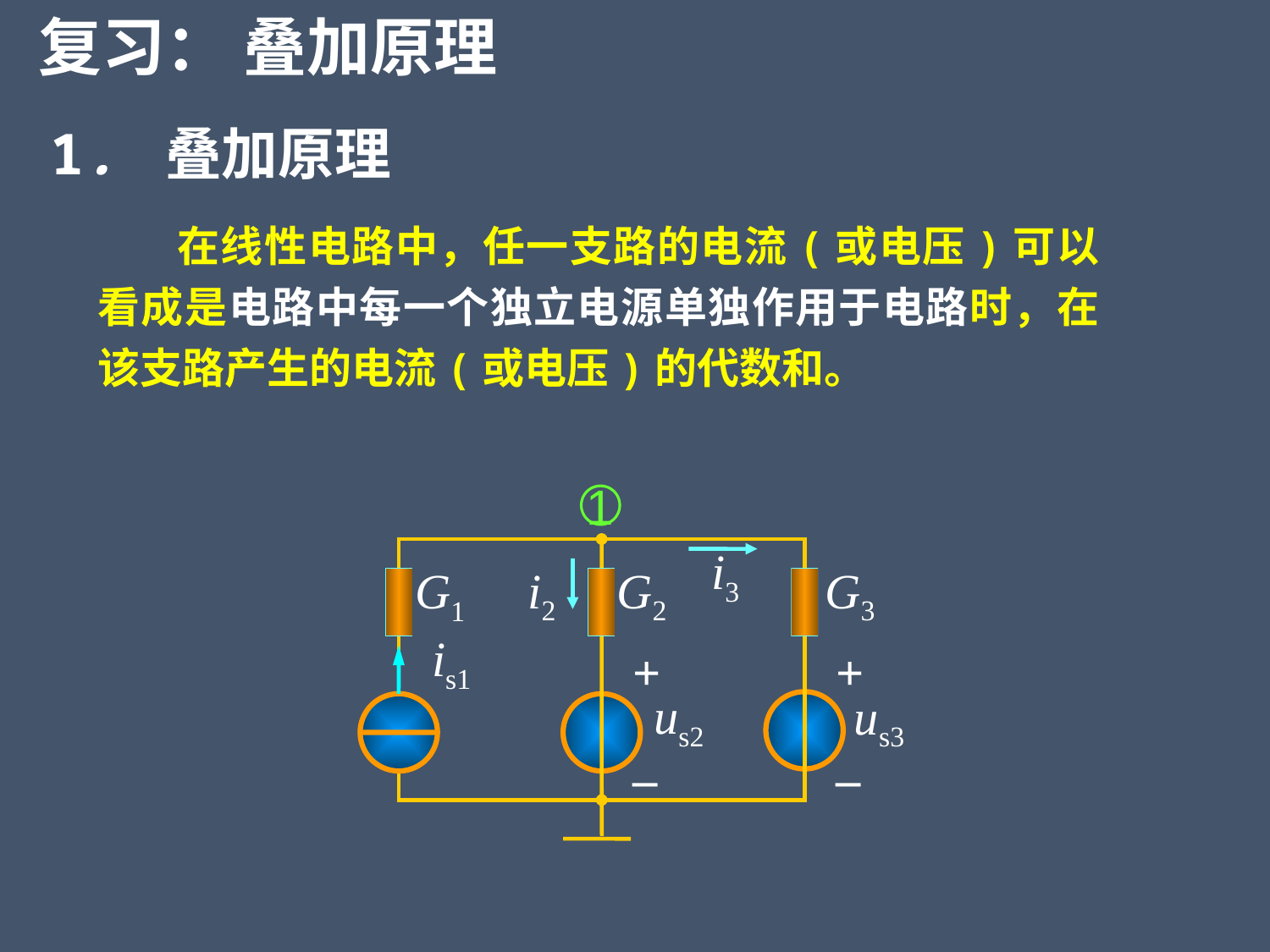

复习： 叠加原理
1. 叠加原理
在线性电路中，任一支路的电流(或电压)可以看成是电路中每一个独立电源单独作用于电路时，在该支路产生的电流(或电压)的代数和。
1

i3

i2

G2
G3
G1

is1
+
+

us2
us3

–
–